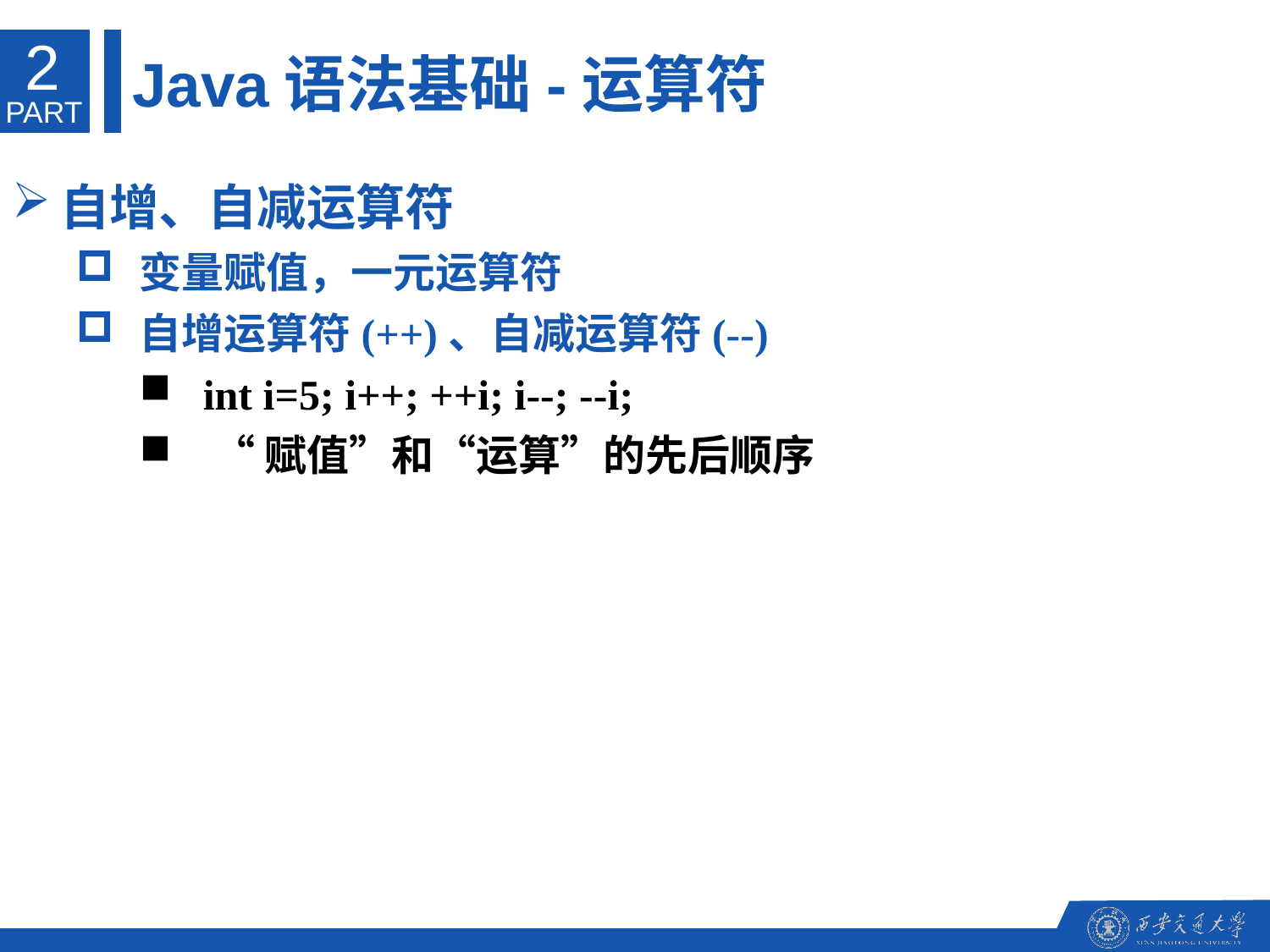

2
Java语法基础-运算符

PART
自增、自减运算符
变量赋值，一元运算符
自增运算符(++)、自减运算符(--)
int i=5; i++; ++i; i--; --i;
 “赋值”和“运算”的先后顺序